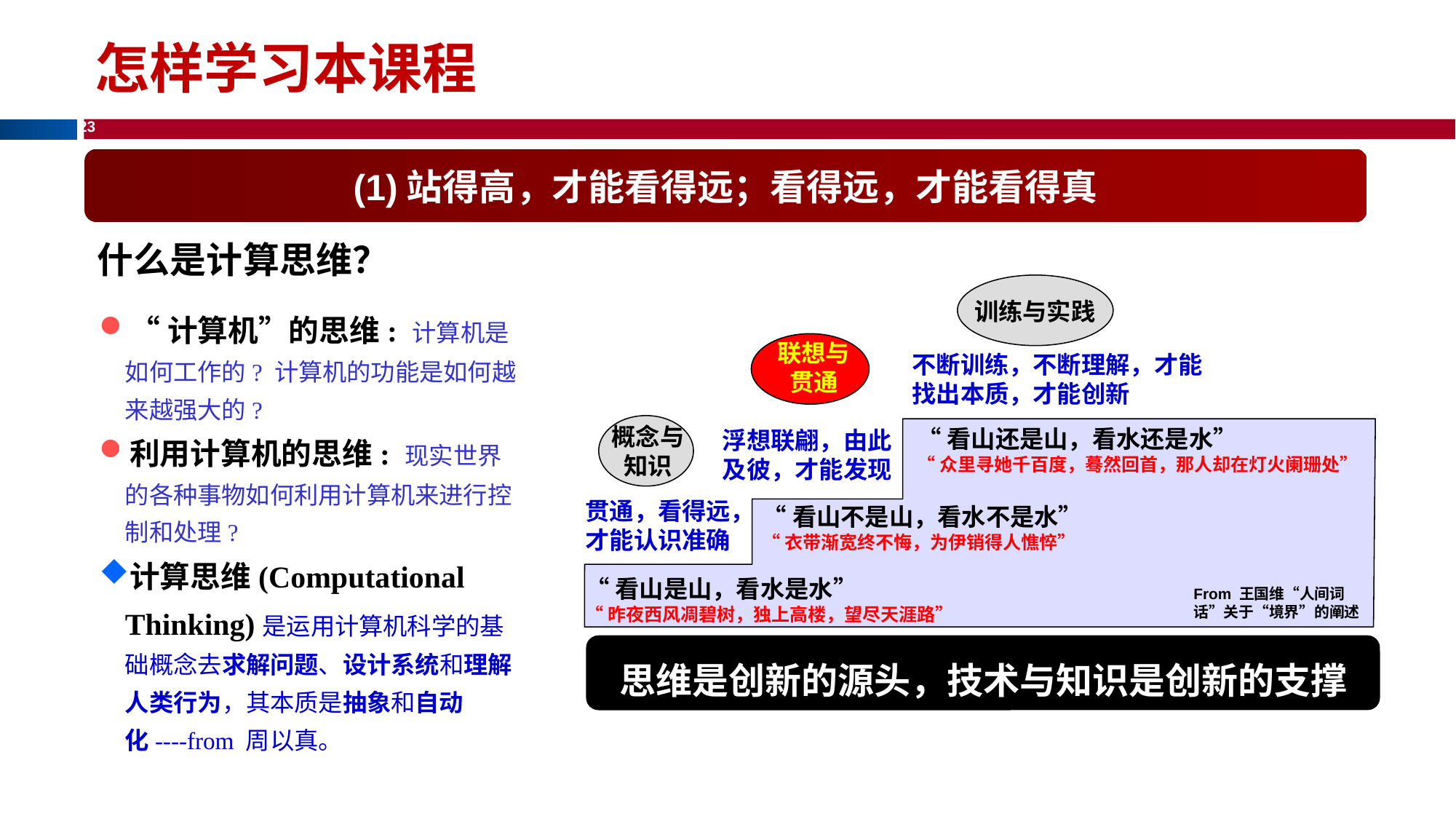

怎样学习本课程
(1)站得高，才能看得远；看得远，才能看得真
什么是计算思维？

训练与实践
联想与贯通

不断训练，不断理解，才能找出本质，才能创新

概念与知识
“看山还是山，看水还是水”
“众里寻她千百度，蓦然回首，那人却在灯火阑珊处”

“看山不是山，看水不是水”
“衣带渐宽终不悔，为伊销得人憔悴”
“看山是山，看水是水”
“昨夜西风凋碧树，独上高楼，望尽天涯路”
From 王国维“人间词话”关于“境界”的阐述
浮想联翩，由此及彼，才能发现
贯通，看得远，才能认识准确
“计算机”的思维: 计算机是如何工作的? 计算机的功能是如何越来越强大的?
利用计算机的思维: 现实世界的各种事物如何利用计算机来进行控制和处理?
计算思维(Computational Thinking)是运用计算机科学的基础概念去求解问题、设计系统和理解人类行为，其本质是抽象和自动化----from 周以真。
思维是创新的源头，技术与知识是创新的支撑